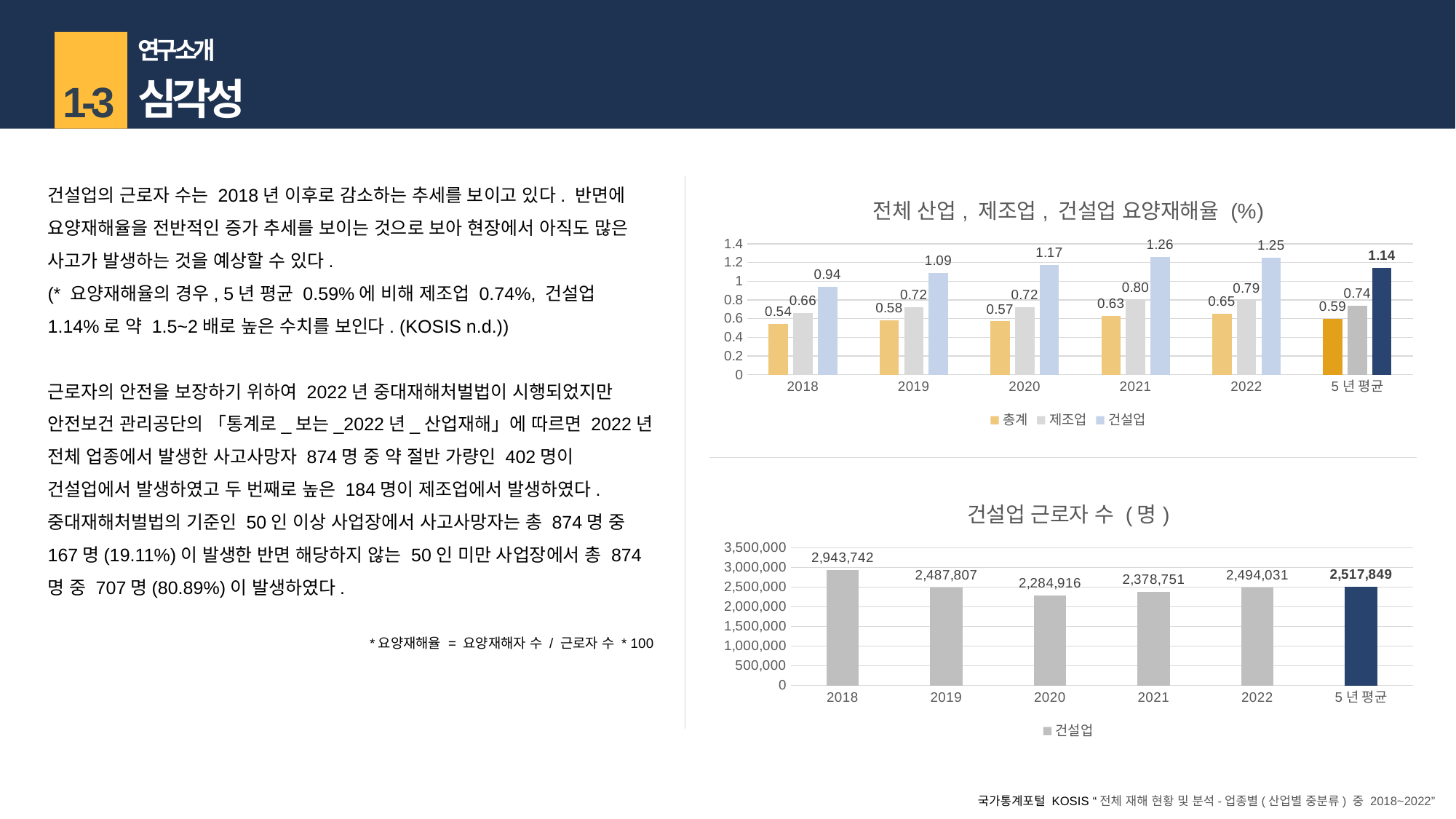

연구 소개

심각성
1-3
건설업의 근로자 수는 2018년 이후로 감소하는 추세를 보이고 있다. 반면에 요양재해율을 전반적인 증가 추세를 보이는 것으로 보아 현장에서 아직도 많은 사고가 발생하는 것을 예상할 수 있다.
(* 요양재해율의 경우, 5년 평균 0.59%에 비해 제조업 0.74%, 건설업 1.14%로 약 1.5~2배로 높은 수치를 보인다. (KOSIS n.d.))

근로자의 안전을 보장하기 위하여 2022년 중대재해처벌법이 시행되었지만 안전보건 관리공단의 「통계로_보는_2022년_산업재해」에 따르면 2022년 전체 업종에서 발생한 사고사망자 874명 중 약 절반 가량인 402명이 건설업에서 발생하였고 두 번째로 높은 184명이 제조업에서 발생하였다. 중대재해처벌법의 기준인 50인 이상 사업장에서 사고사망자는 총 874명 중 167명(19.11%)이 발생한 반면 해당하지 않는 50인 미만 사업장에서 총 874명 중 707명(80.89%)이 발생하였다.

### Chart: 전체 산업, 제조업, 건설업 요양재해율 (%)

| Category | 총계 | 제조업 | 건설업 |
|---|---|---|---|
| 2018 | 0.54 | 0.66 | 0.94 |
| 2019 | 0.58 | 0.72 | 1.09 |
| 2020 | 0.57 | 0.72 | 1.17 |
| 2021 | 0.63 | 0.8 | 1.26 |
| 2022 | 0.65 | 0.79 | 1.25 |
| 5년 평균 | 0.594 | 0.7379999999999999 | 1.142 |

### Chart: 건설업 근로자 수 (명)

| Category | 건설업 |
|---|---|
| 2018 | 2943742.0 |
| 2019 | 2487807.0 |
| 2020 | 2284916.0 |
| 2021 | 2378751.0 |
| 2022 | 2494031.0 |
| 5년 평균 | 2517849.4 |
*요양재해율 = 요양재해자 수 / 근로자 수 * 100
국가통계포털 KOSIS “전체 재해 현황 및 분석-업종별(산업별 중분류) 중 2018~2022”